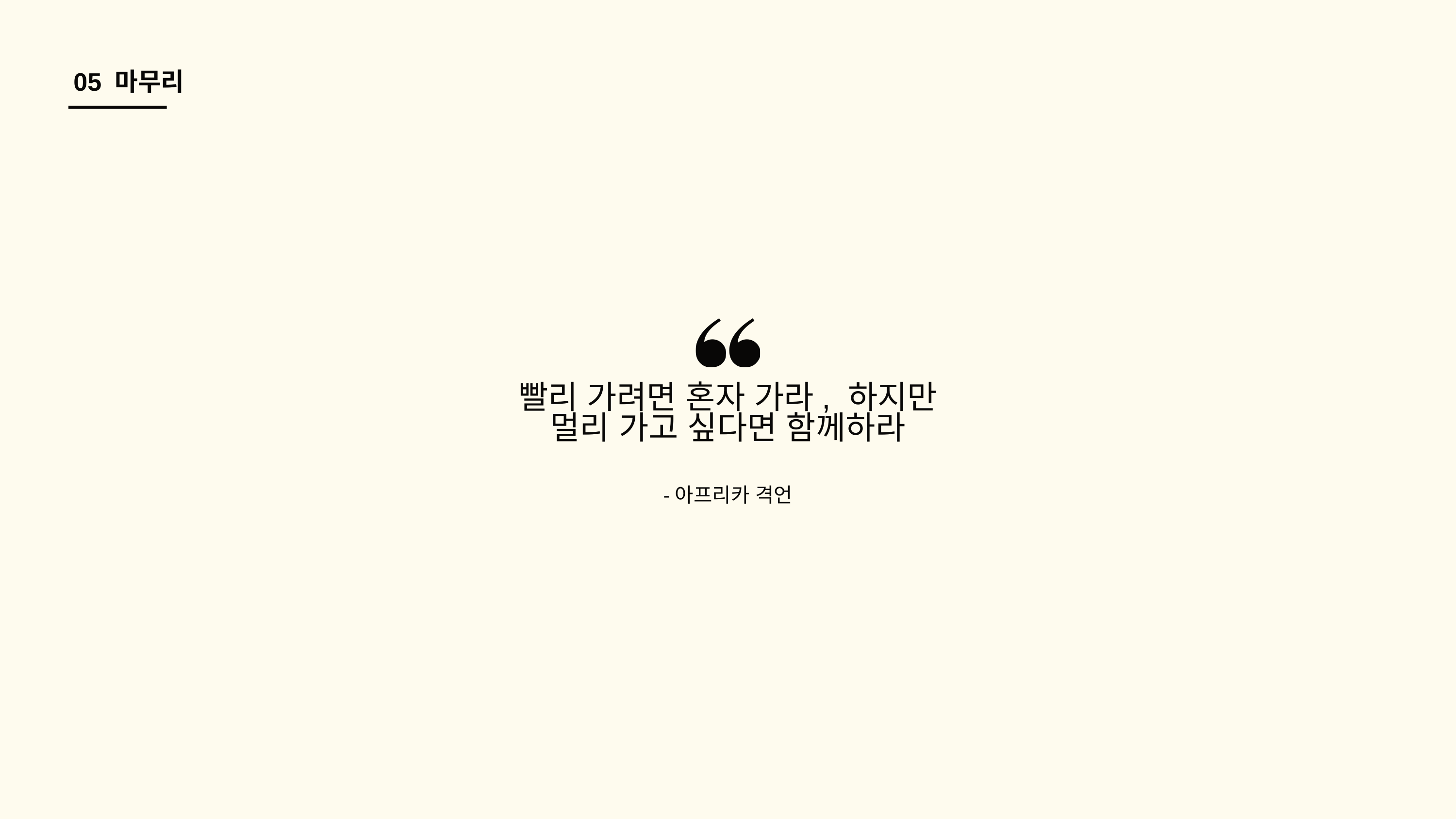

05 마무리

빨리 가려면 혼자 가라, 하지만 멀리 가고 싶다면 함께하라

-아프리카 격언